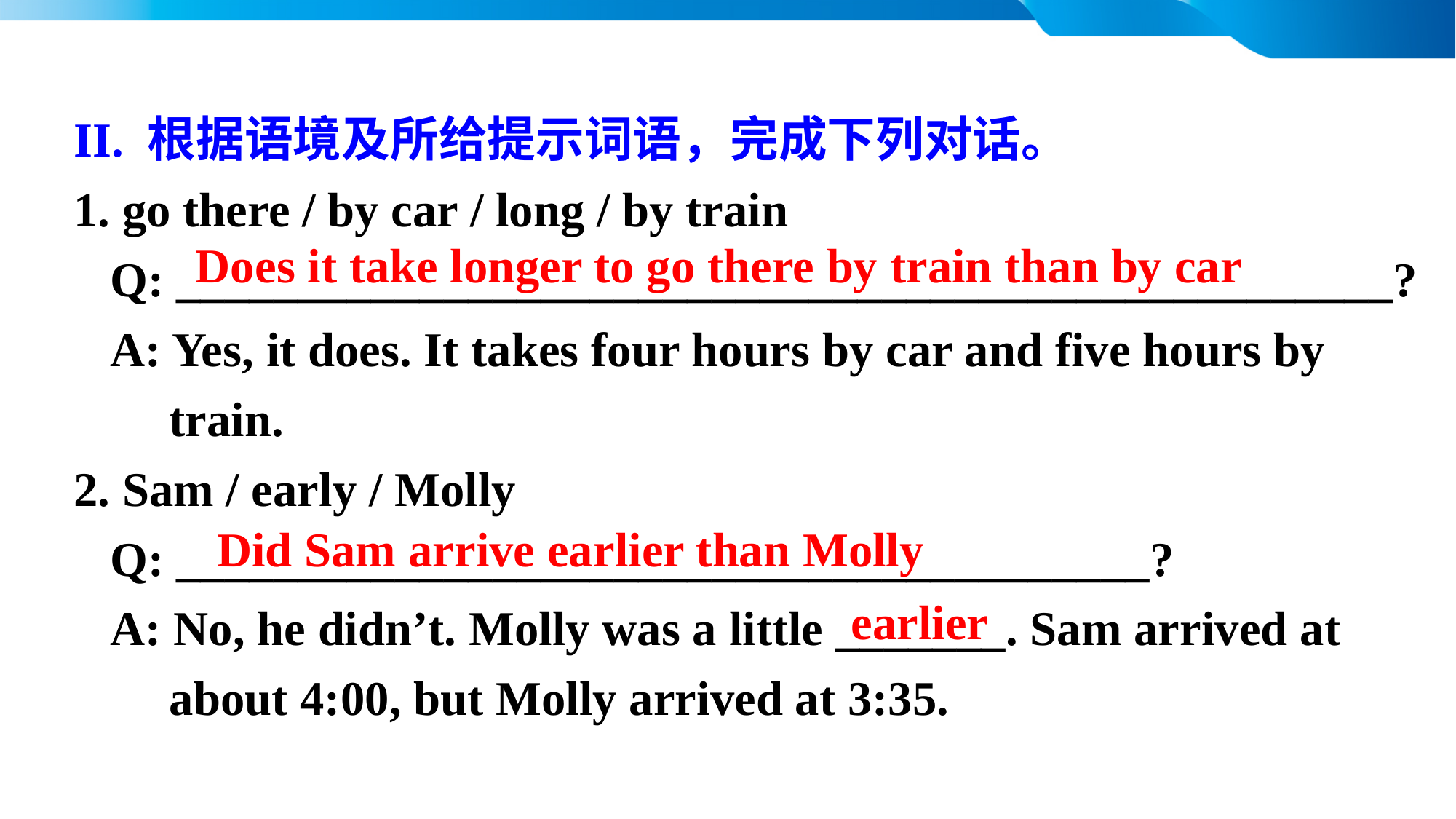

II. 根据语境及所给提示词语，完成下列对话。
1. go there / by car / long / by train
   Q: __________________________________________________?
   A: Yes, it does. It takes four hours by car and five hours by train.
2. Sam / early / Molly
   Q: ________________________________________?
   A: No, he didn’t. Molly was a little _______. Sam arrived at   about 4:00, but Molly arrived at 3:35.
 Does it take longer to go there by train than by car
Did Sam arrive earlier than Molly
earlier